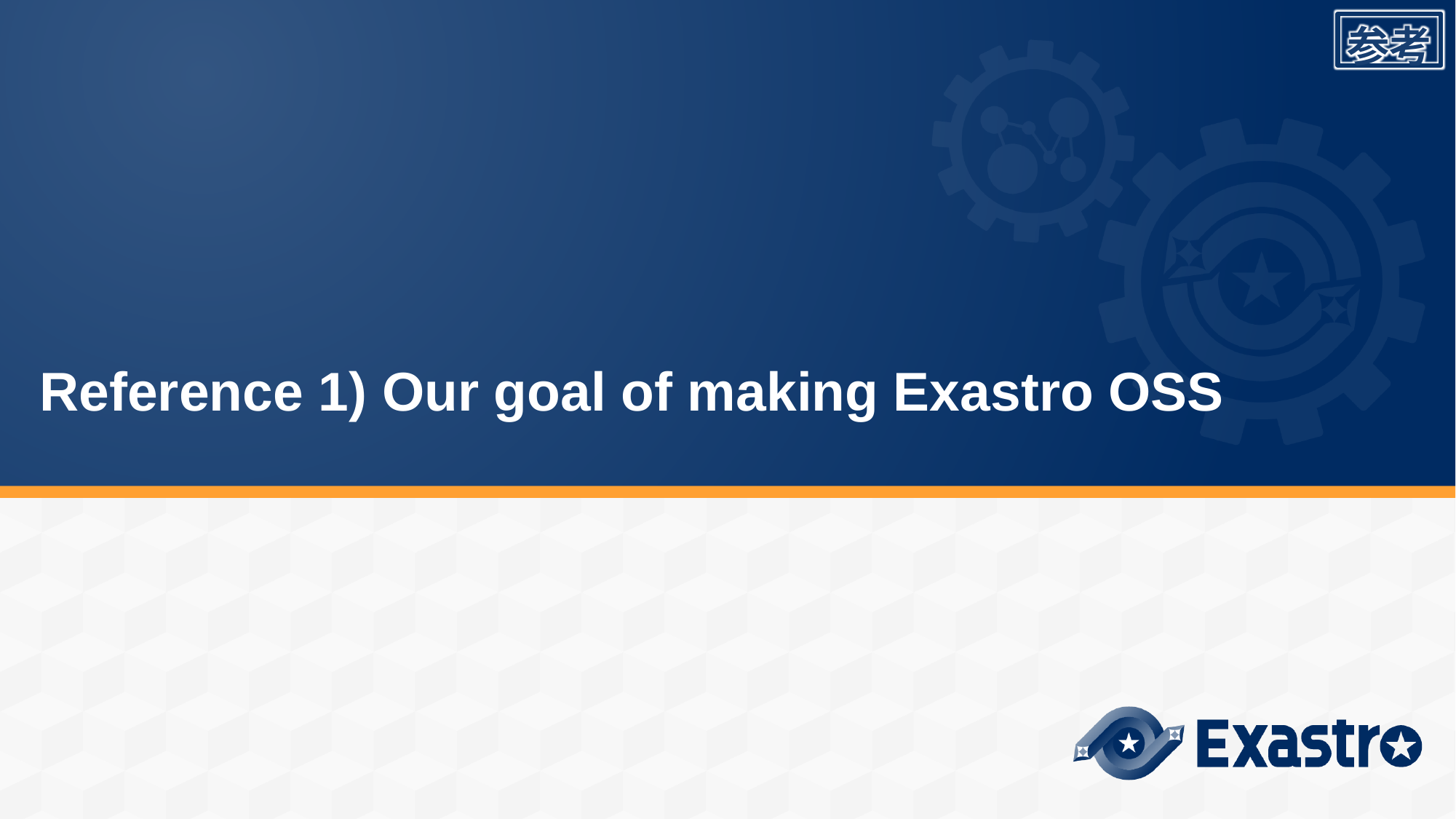

参考
# Reference 1) Our goal of making Exastro OSS